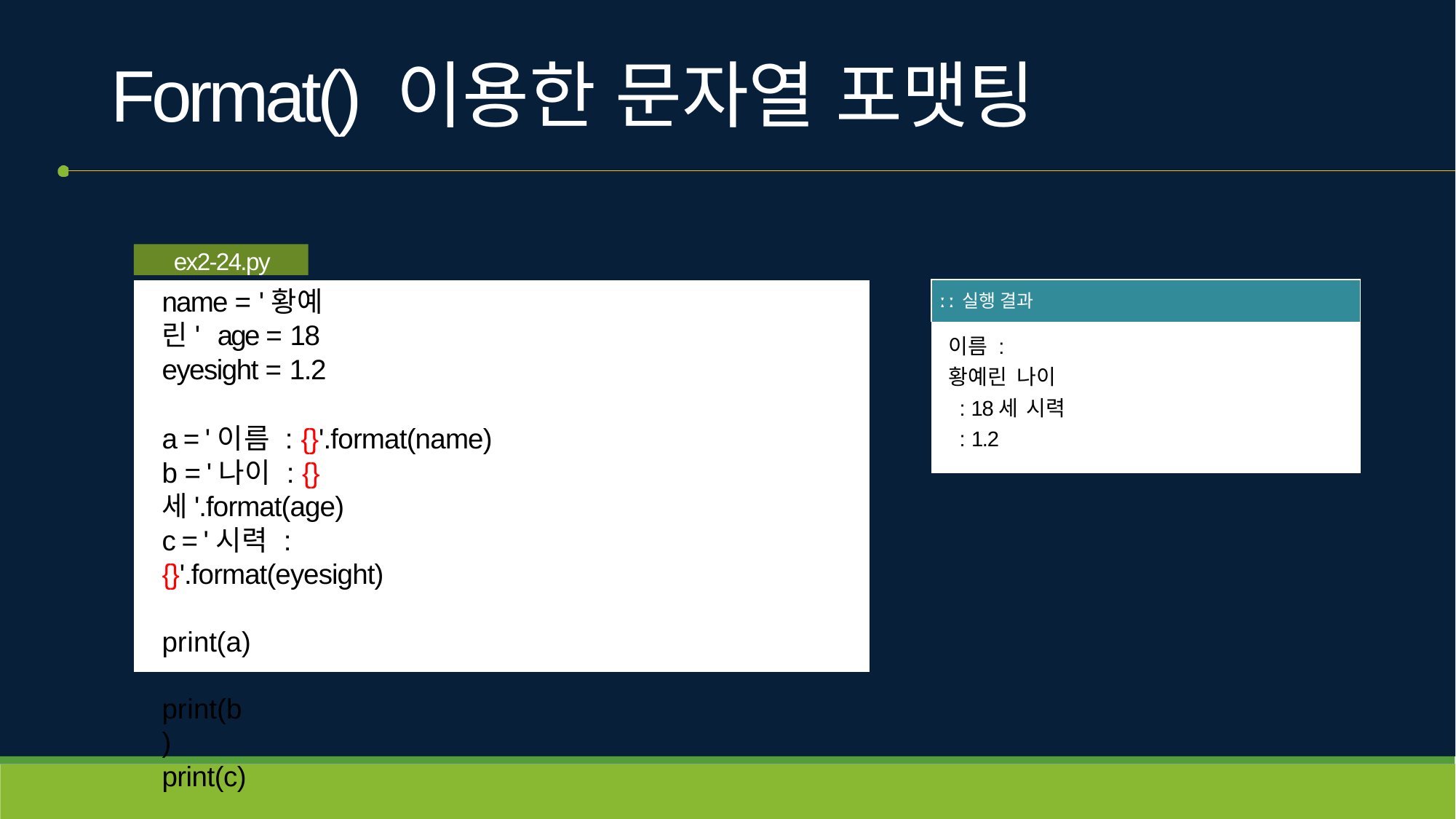

# Format() 이용한 문자열 포맷팅

ex2-24.py
| ː ː 실행 결과 |
| --- |
| 이름 : 황예린 나이 : 18세 시력 : 1.2 |

name = '황예린'  age = 18
eyesight = 1.2

a = '이름 : {}'.format(name)
b = '나이 : {}세'.format(age)
c = '시력 : {}'.format(eyesight)
print(a)  print(b)  print(c)